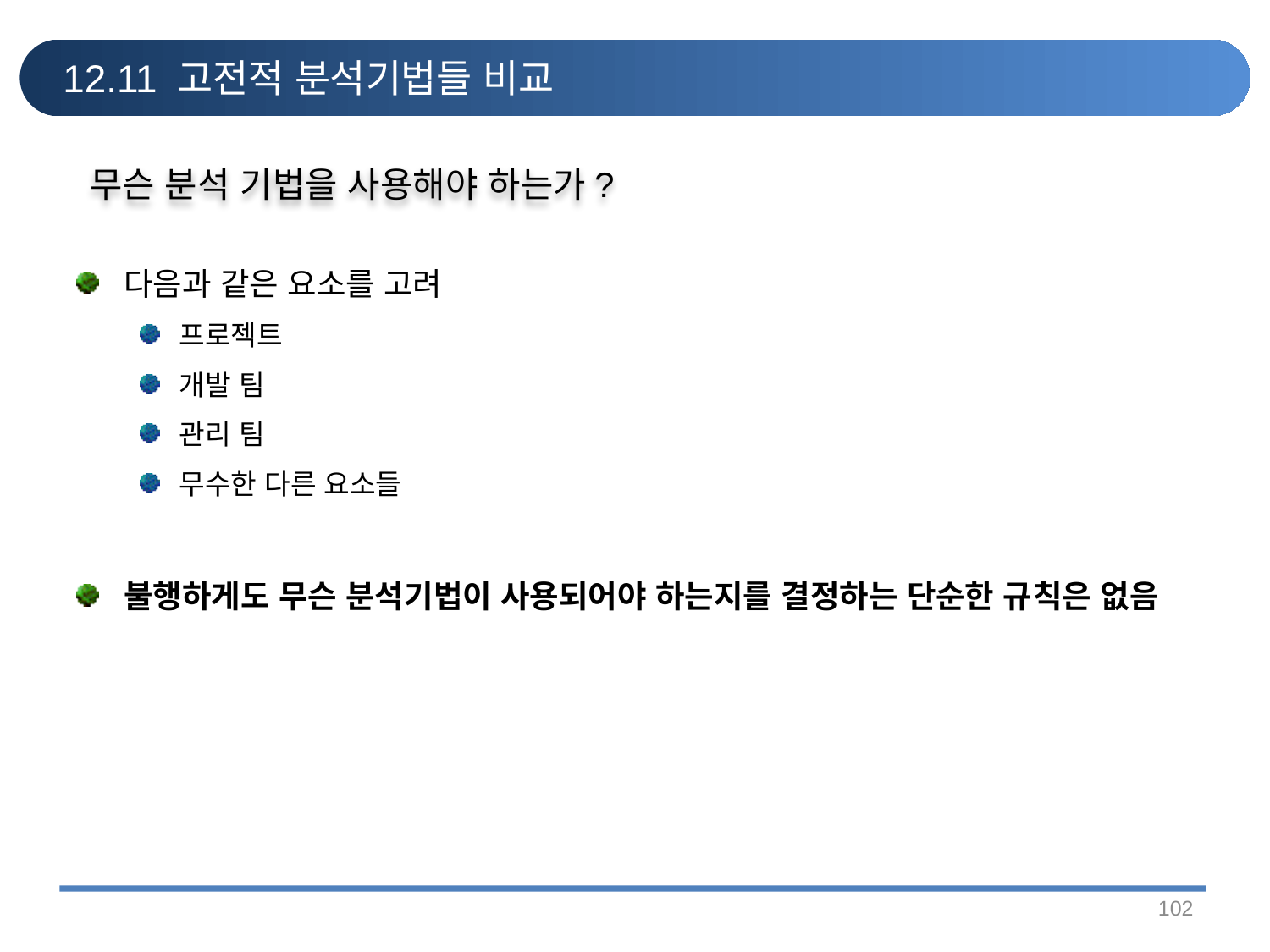

# 12.11 고전적 분석기법들 비교
무슨 분석 기법을 사용해야 하는가?
다음과 같은 요소를 고려
프로젝트
개발 팀
관리 팀
무수한 다른 요소들

불행하게도 무슨 분석기법이 사용되어야 하는지를 결정하는 단순한 규칙은 없음
102